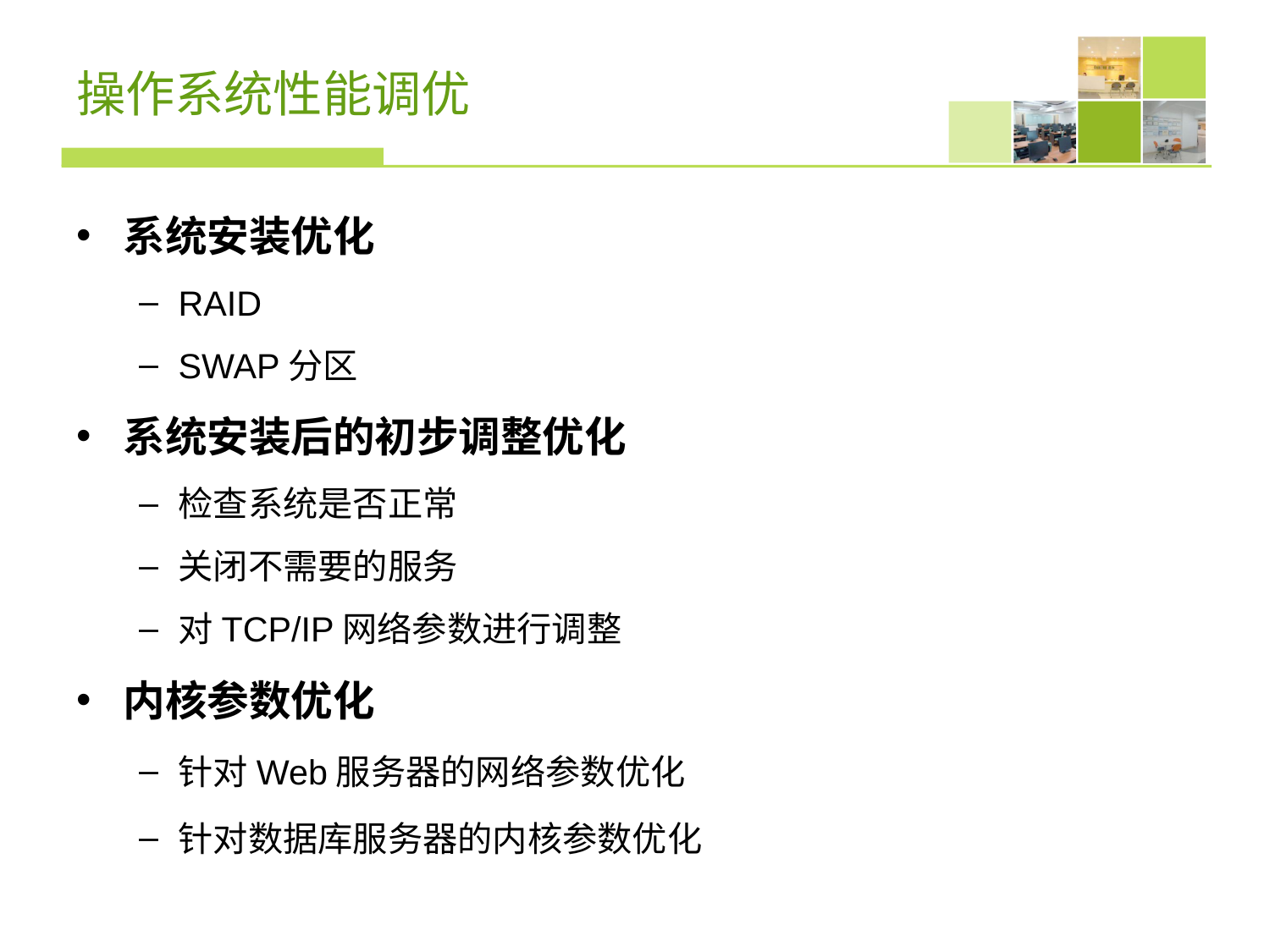

# 操作系统性能调优
系统安装优化
RAID
SWAP分区
系统安装后的初步调整优化
检查系统是否正常
关闭不需要的服务
对TCP/IP网络参数进行调整
内核参数优化
针对Web服务器的网络参数优化
针对数据库服务器的内核参数优化